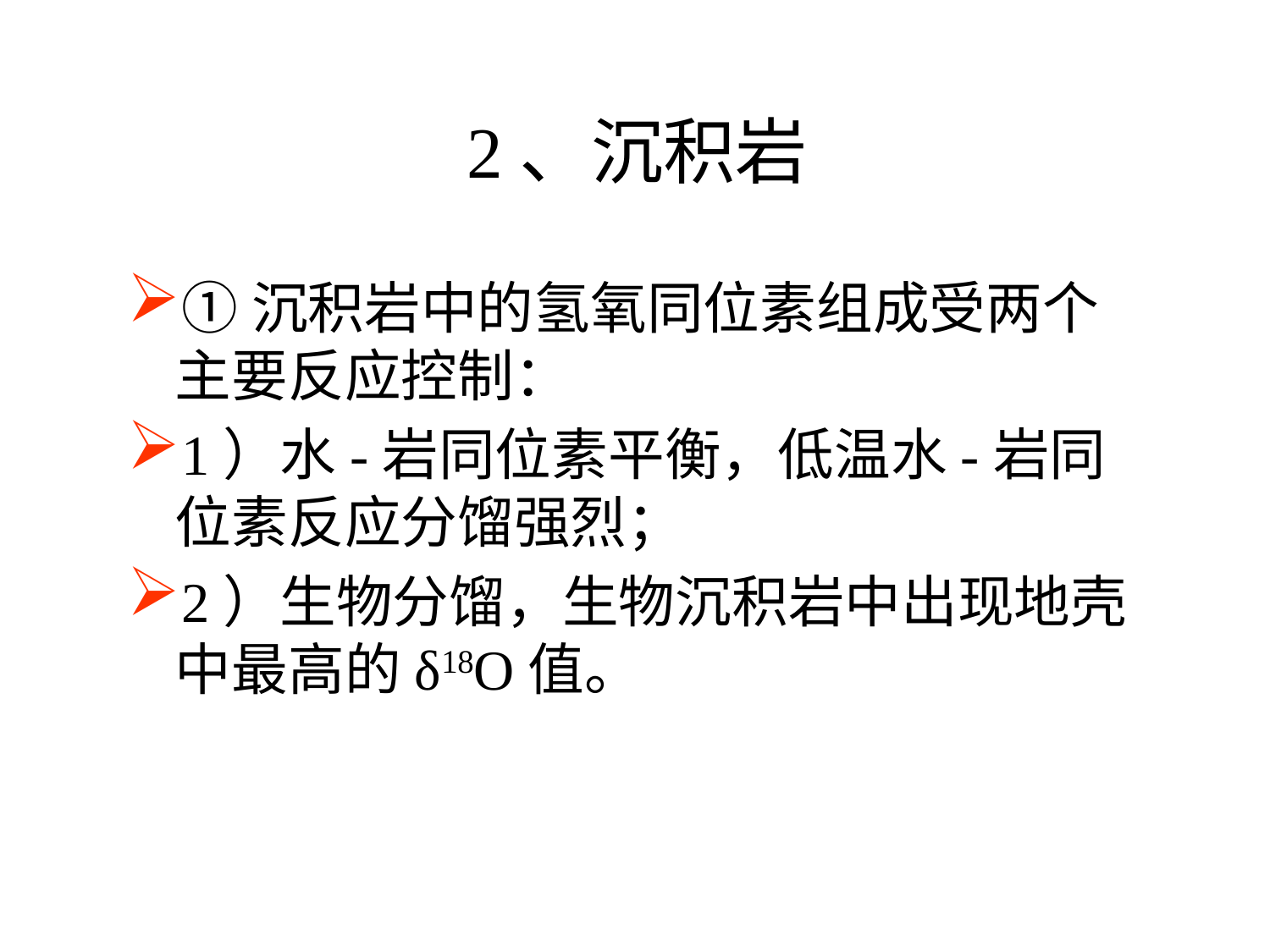

# 2、沉积岩
①沉积岩中的氢氧同位素组成受两个主要反应控制：
1）水-岩同位素平衡，低温水-岩同位素反应分馏强烈；
2）生物分馏，生物沉积岩中出现地壳中最高的δ18O值。